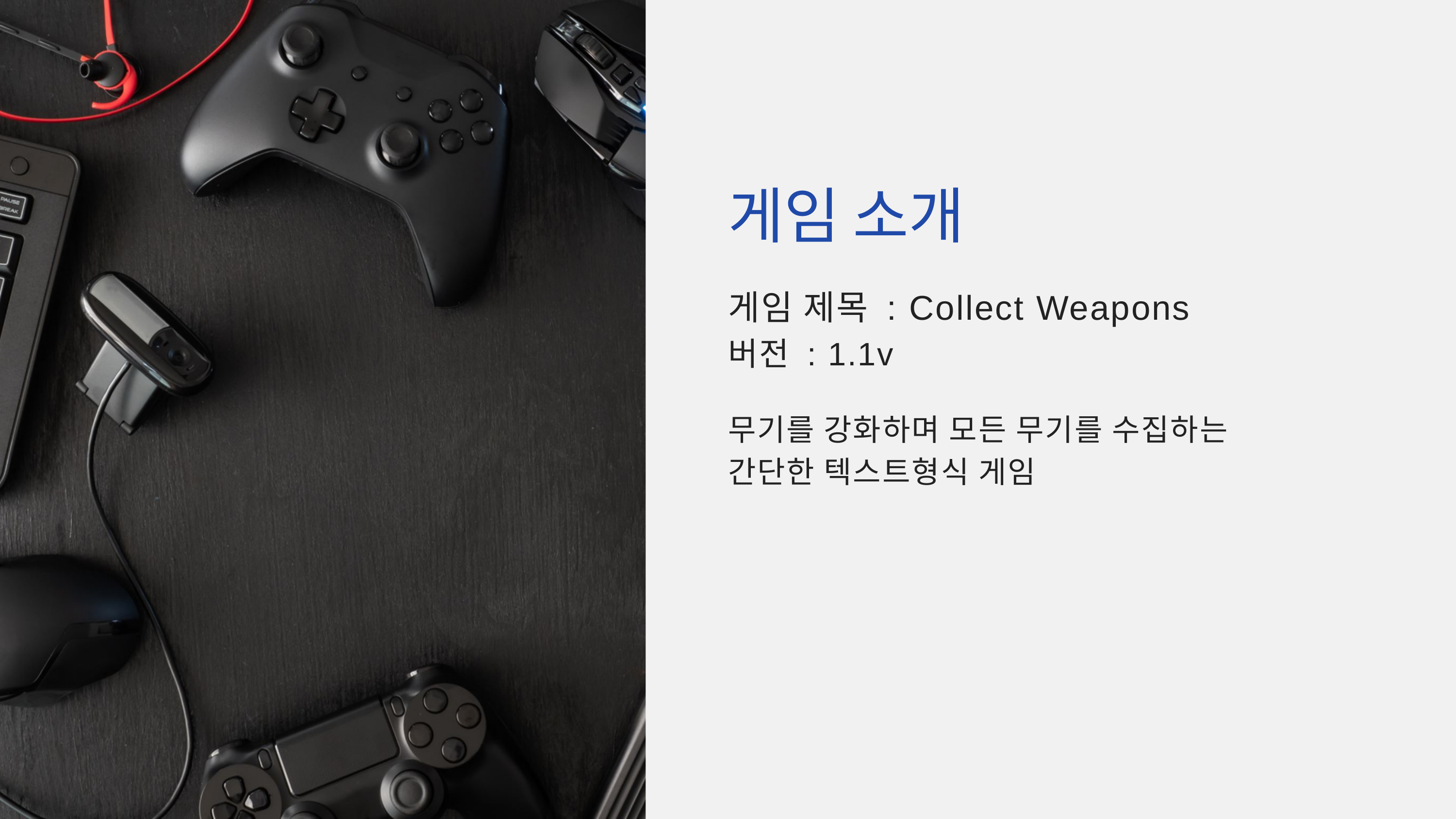

게임 소개
게임 제목 : Collect Weapons
버전 : 1.1v
무기를 강화하며 모든 무기를 수집하는
간단한 텍스트형식 게임